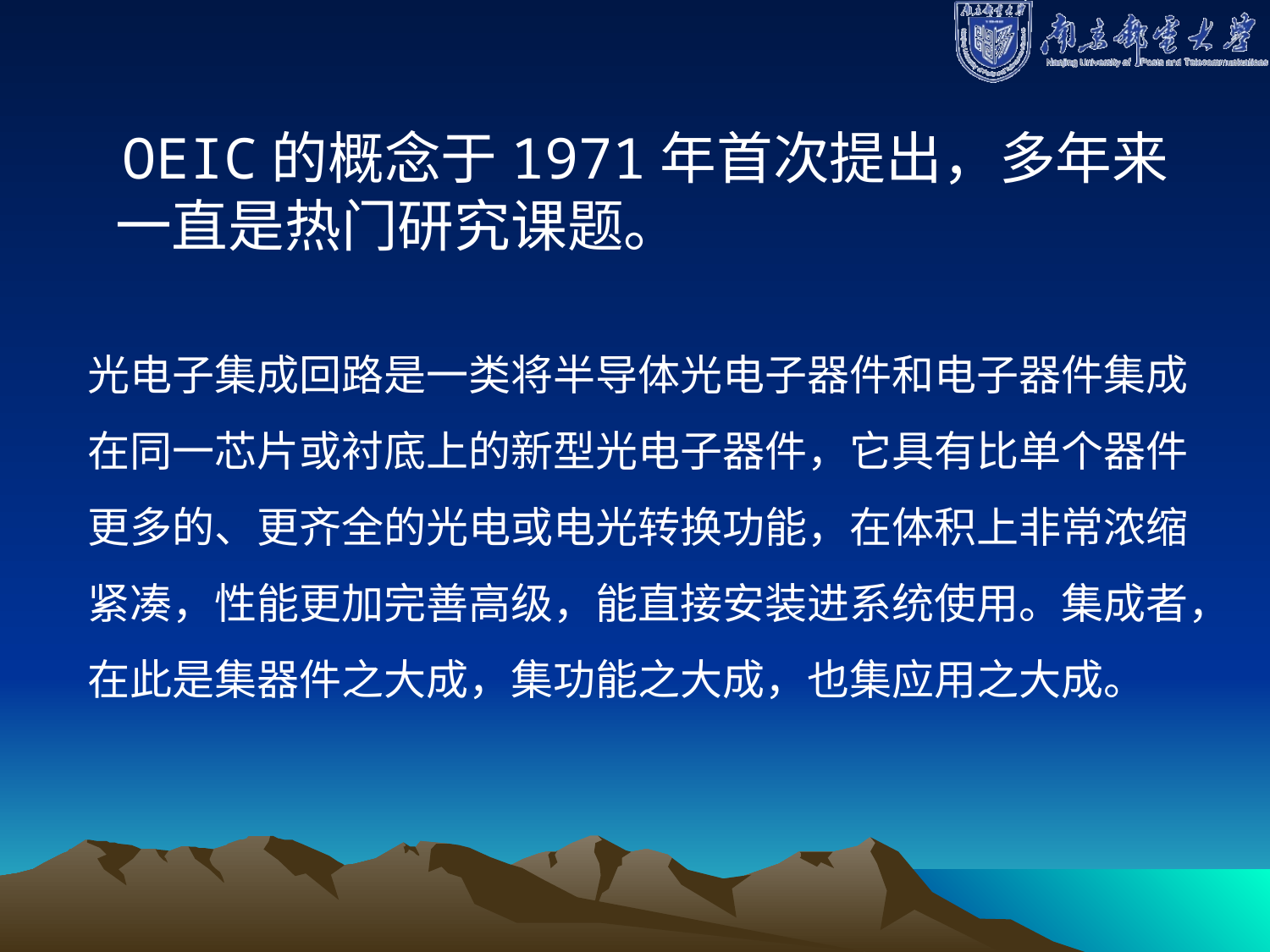

OEIC的概念于1971年首次提出，多年来一直是热门研究课题。
光电子集成回路是一类将半导体光电子器件和电子器件集成在同一芯片或衬底上的新型光电子器件，它具有比单个器件更多的、更齐全的光电或电光转换功能，在体积上非常浓缩紧凑，性能更加完善高级，能直接安装进系统使用。集成者，在此是集器件之大成，集功能之大成，也集应用之大成。

60